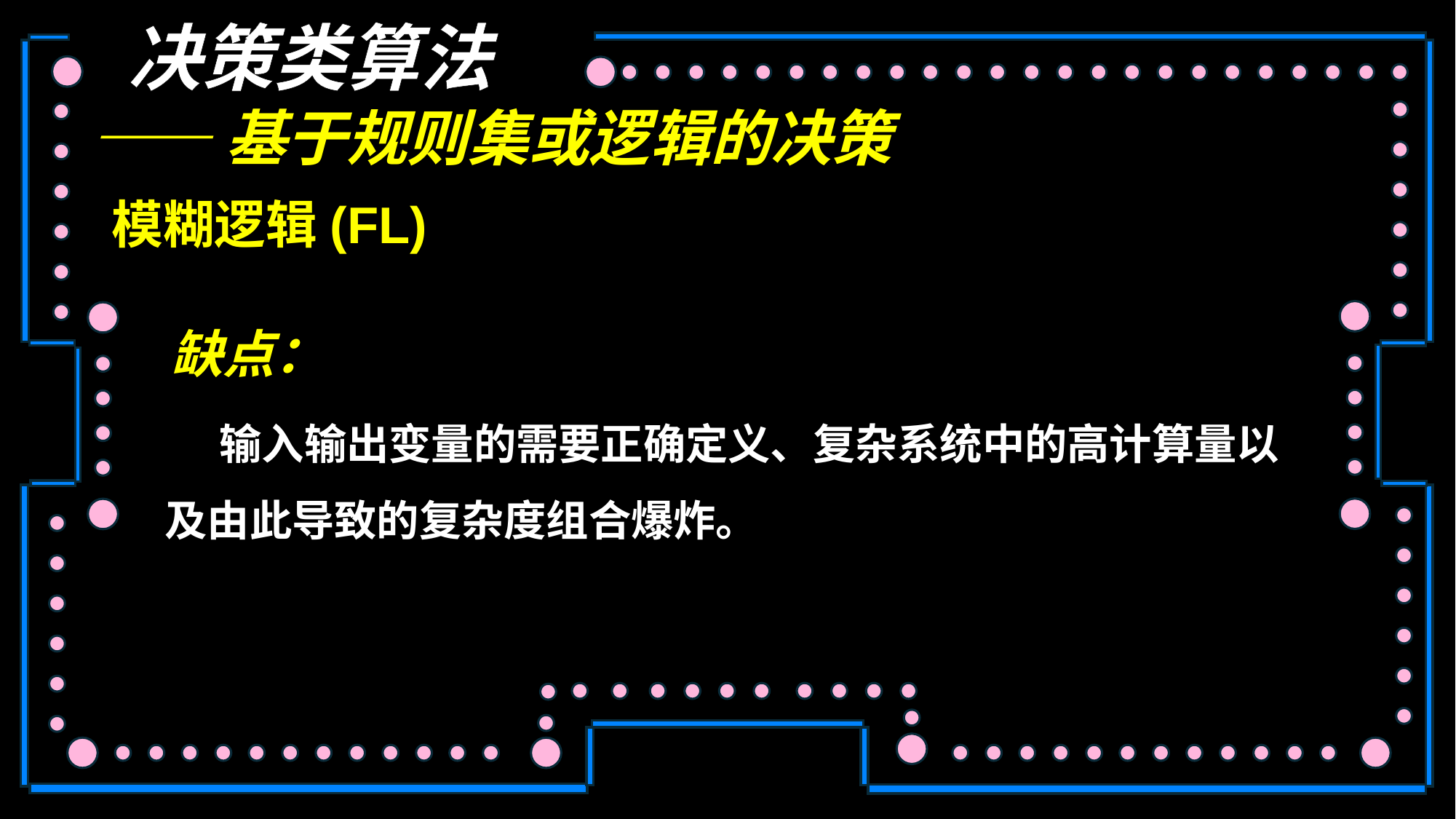

决策类算法

——基于规则集或逻辑的决策

模糊逻辑(FL)

缺点：

输入输出变量的需要正确定义、复杂系统中的高计算量以及由此导致的复杂度组合爆炸。